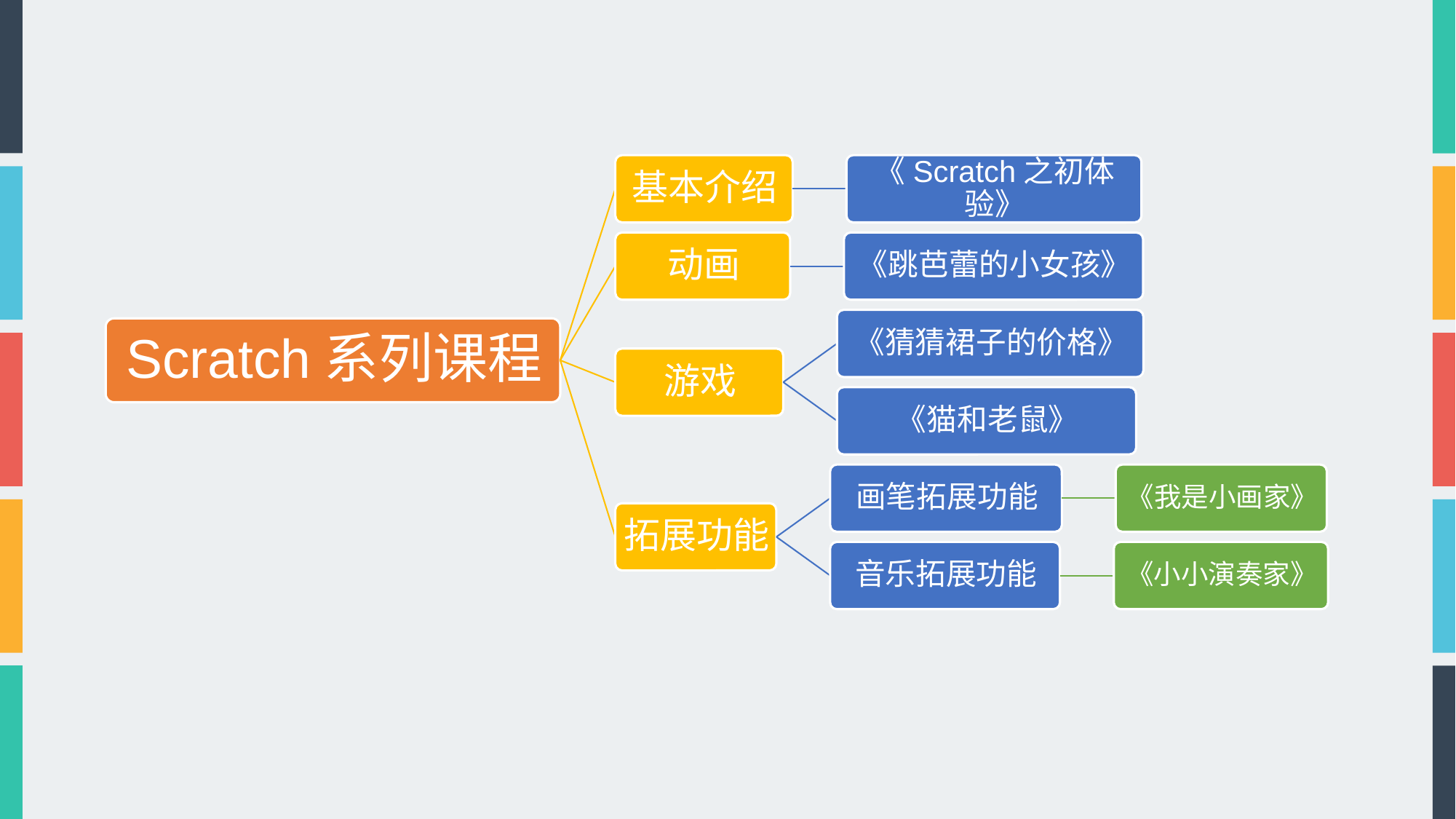

Scratch系列课程

基本介绍

《Scratch之初体验》

动画

《跳芭蕾的小女孩》

游戏

《猜猜裙子的价格》

《猫和老鼠》

拓展功能

画笔拓展功能

《我是小画家》

音乐拓展功能

《小小演奏家》